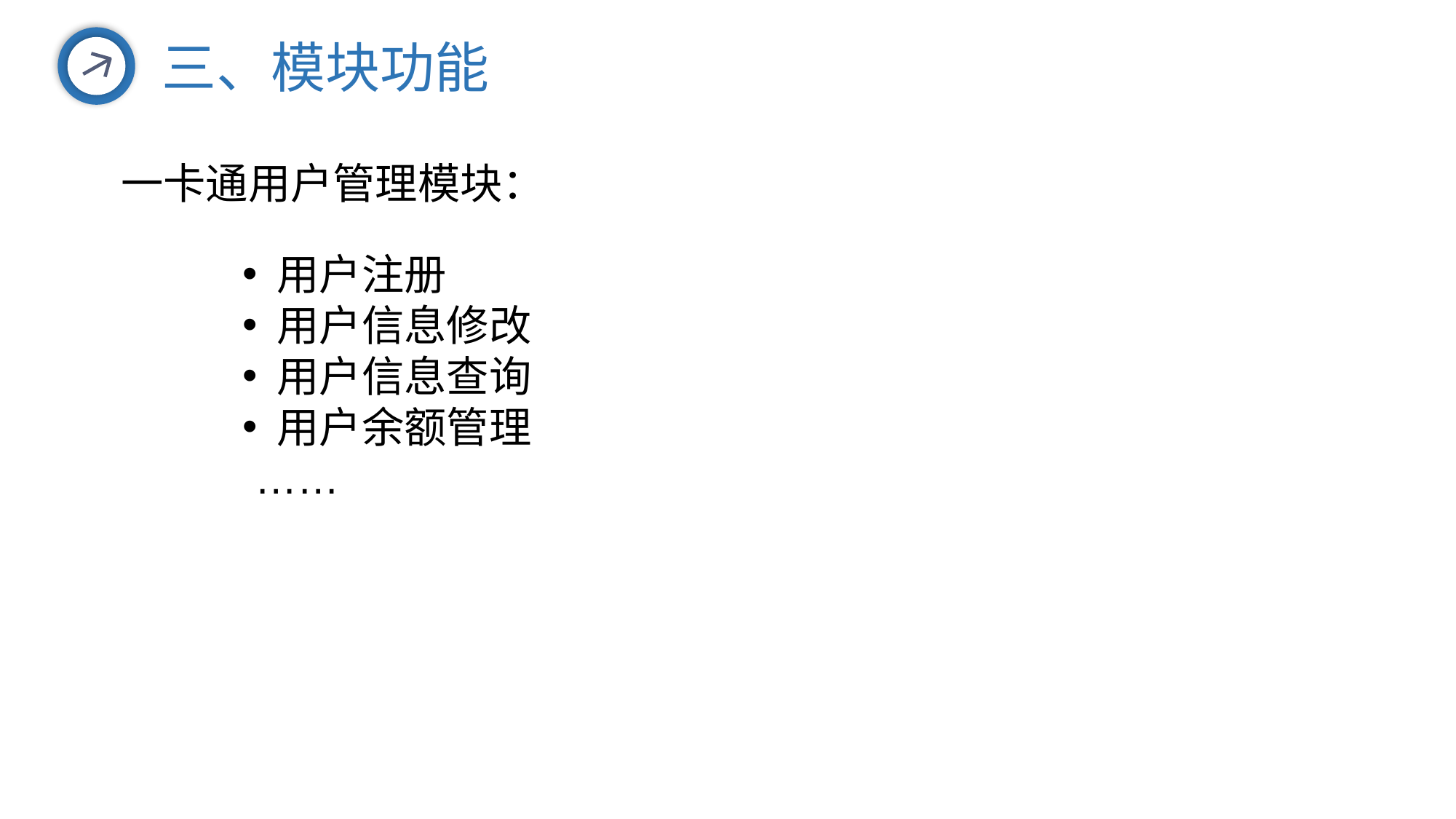

三、模块功能
一卡通用户管理模块：
用户注册
用户信息修改
用户信息查询
用户余额管理
 ……